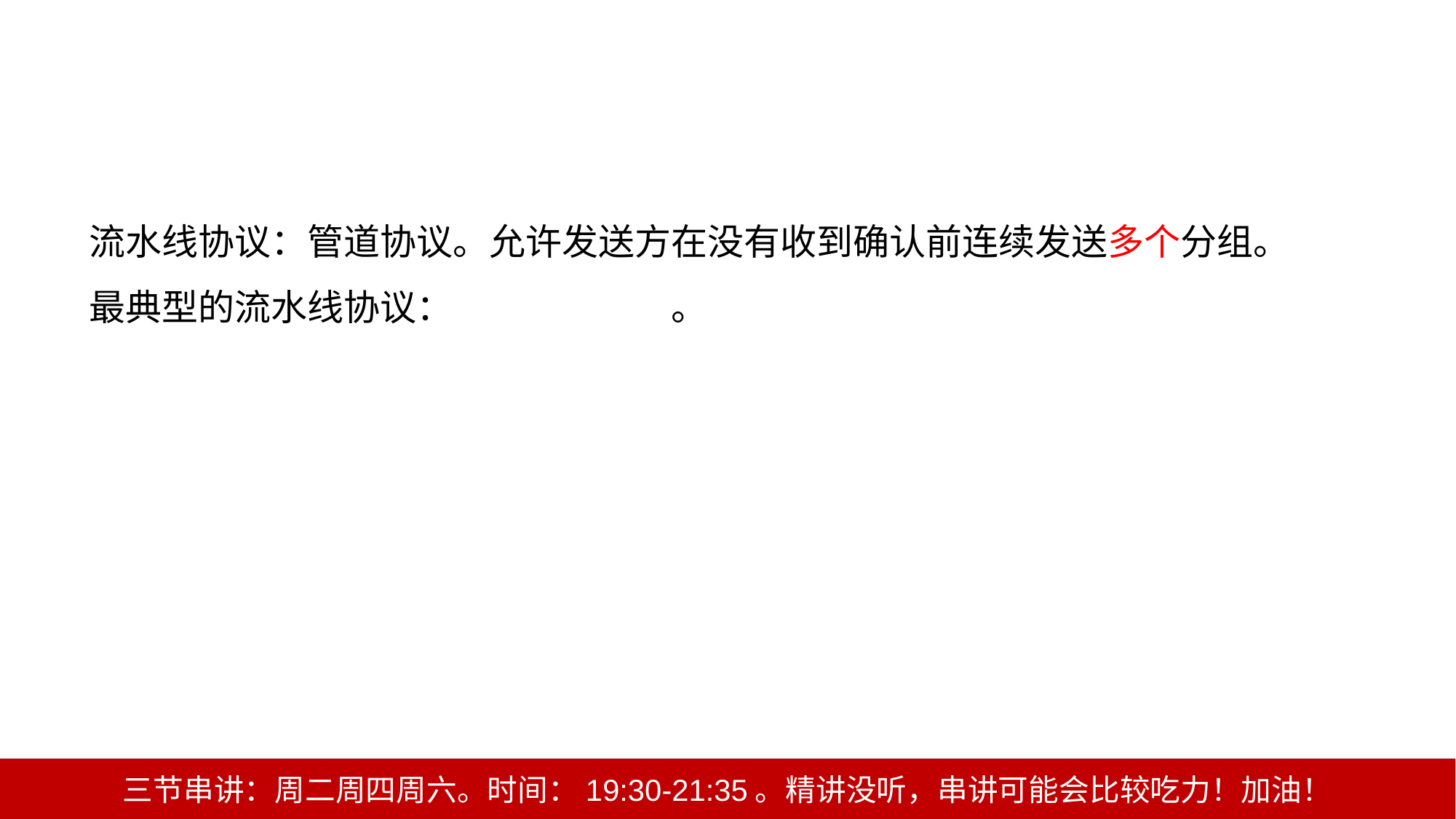

流水线协议：管道协议。允许发送方在没有收到确认前连续发送多个分组。
最典型的流水线协议：滑动窗口协议。